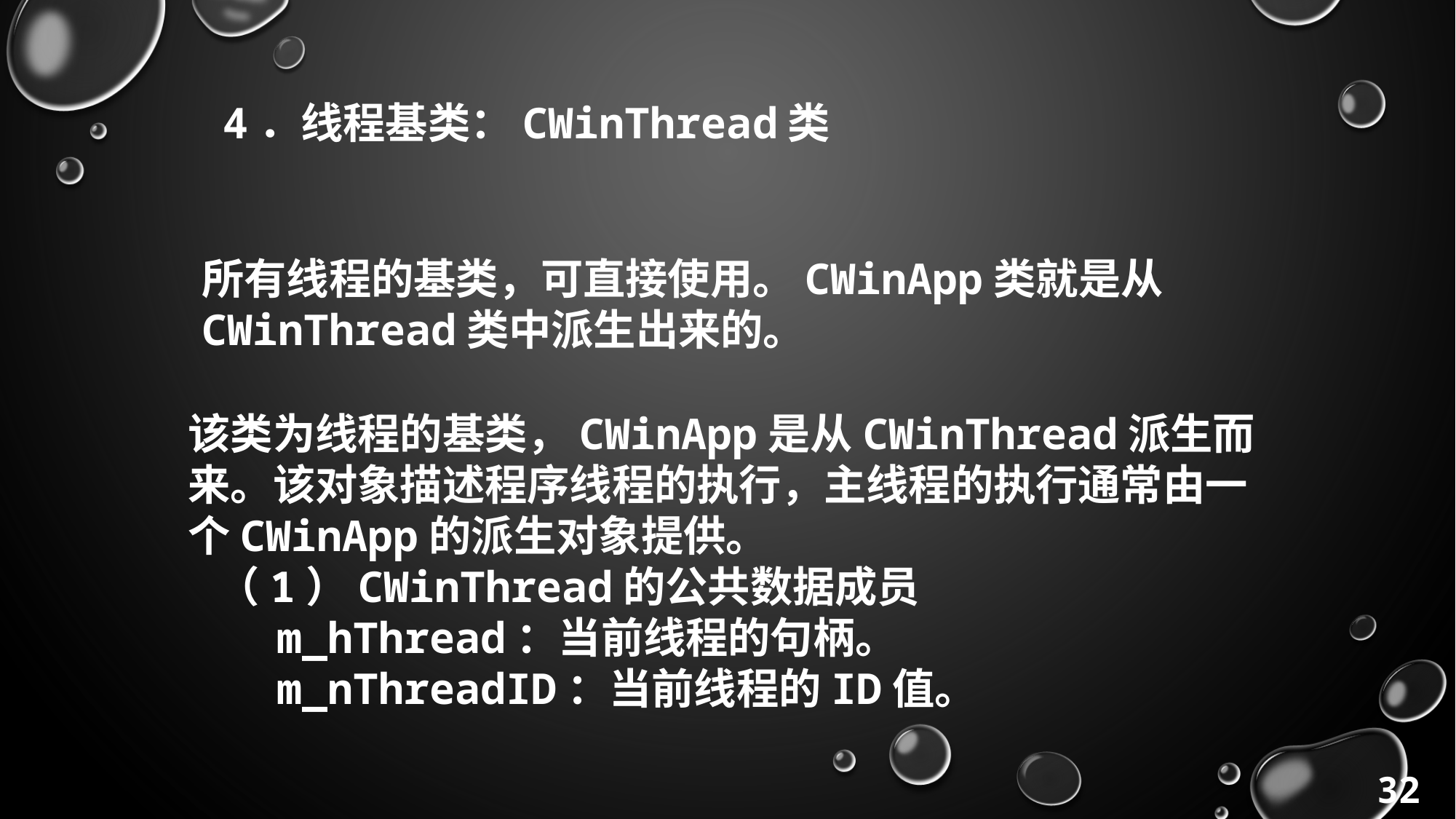

4．线程基类：CWinThread类
所有线程的基类，可直接使用。CWinApp类就是从CWinThread类中派生出来的。
该类为线程的基类，CWinApp是从CWinThread派生而来。该对象描述程序线程的执行，主线程的执行通常由一个CWinApp的派生对象提供。
  （1）CWinThread的公共数据成员
       m_hThread：当前线程的句柄。
       m_nThreadID：当前线程的ID值。
32